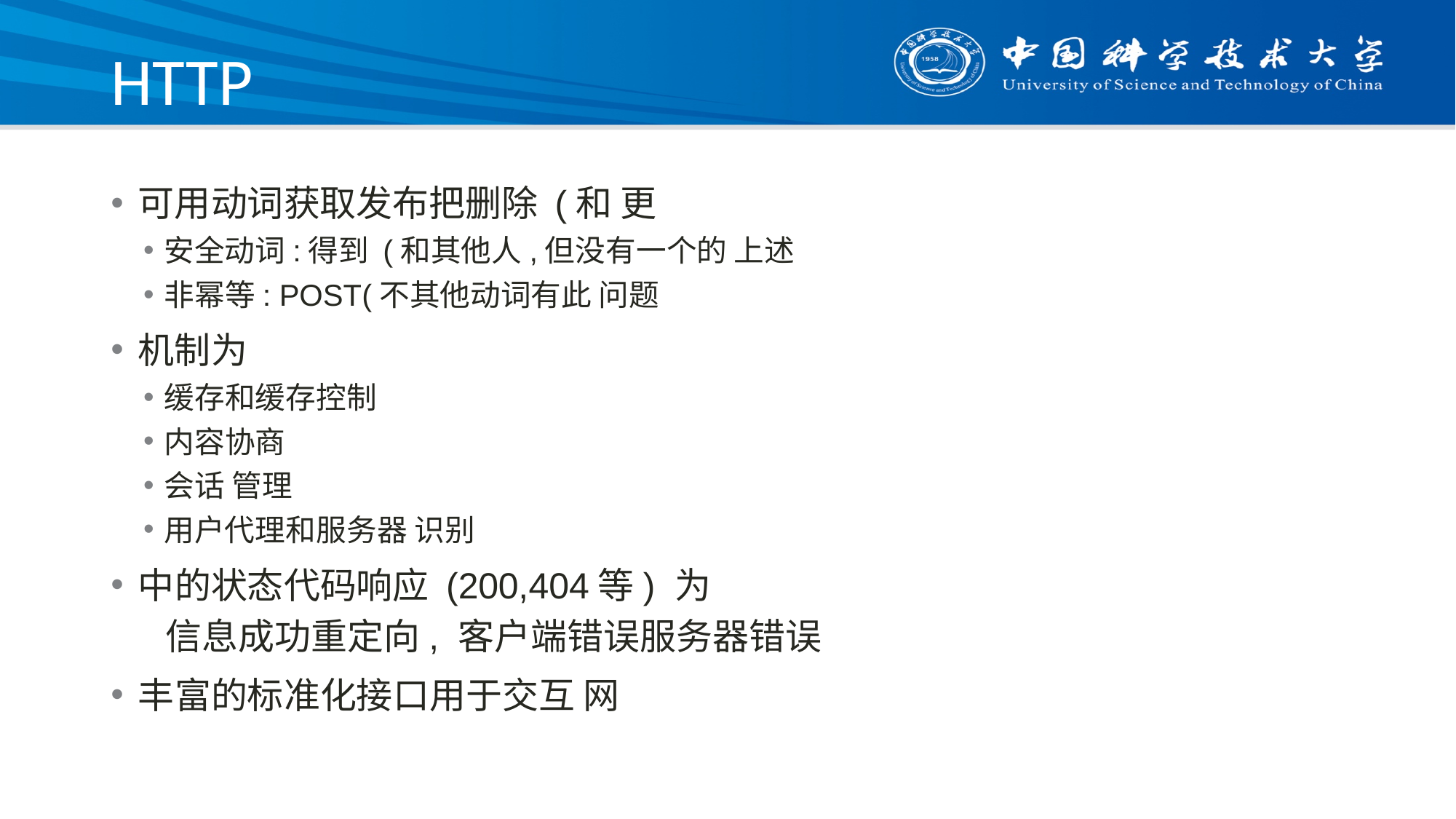

# HTTP
可用动词获取发布把删除 (和 更
安全动词:得到 (和其他人,但没有一个的 上述
非幂等: POST(不其他动词有此 问题
机制为
缓存和缓存控制
内容协商
会话 管理
用户代理和服务器 识别
中的状态代码响应 (200,404等) 为
信息成功重定向, 客户端错误服务器错误
丰富的标准化接口用于交互 网